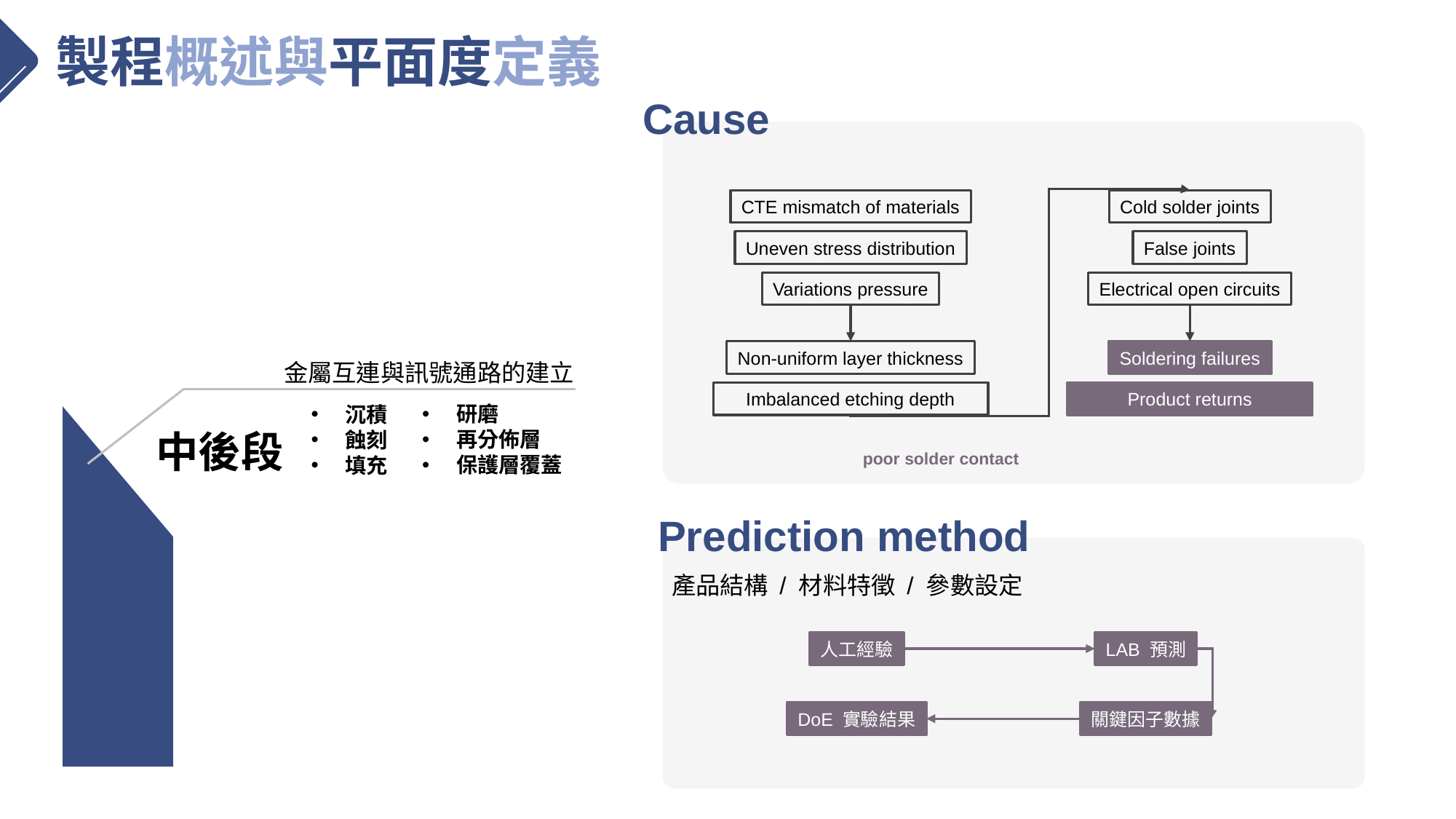

製程概述與平面度定義
Cause

CTE mismatch of materials
Cold solder joints
Uneven stress distribution
False joints
Variations pressure
Electrical open circuits

Non-uniform layer thickness
Soldering failures
金屬互連與訊號通路的建立
Imbalanced etching depth
Product returns
研磨
再分佈層
保護層覆蓋
沉積
蝕刻
填充

中後段
poor solder contact
Prediction method

產品結構 / 材料特徵 / 參數設定
人工經驗
LAB 預測
DoE 實驗結果
關鍵因子數據